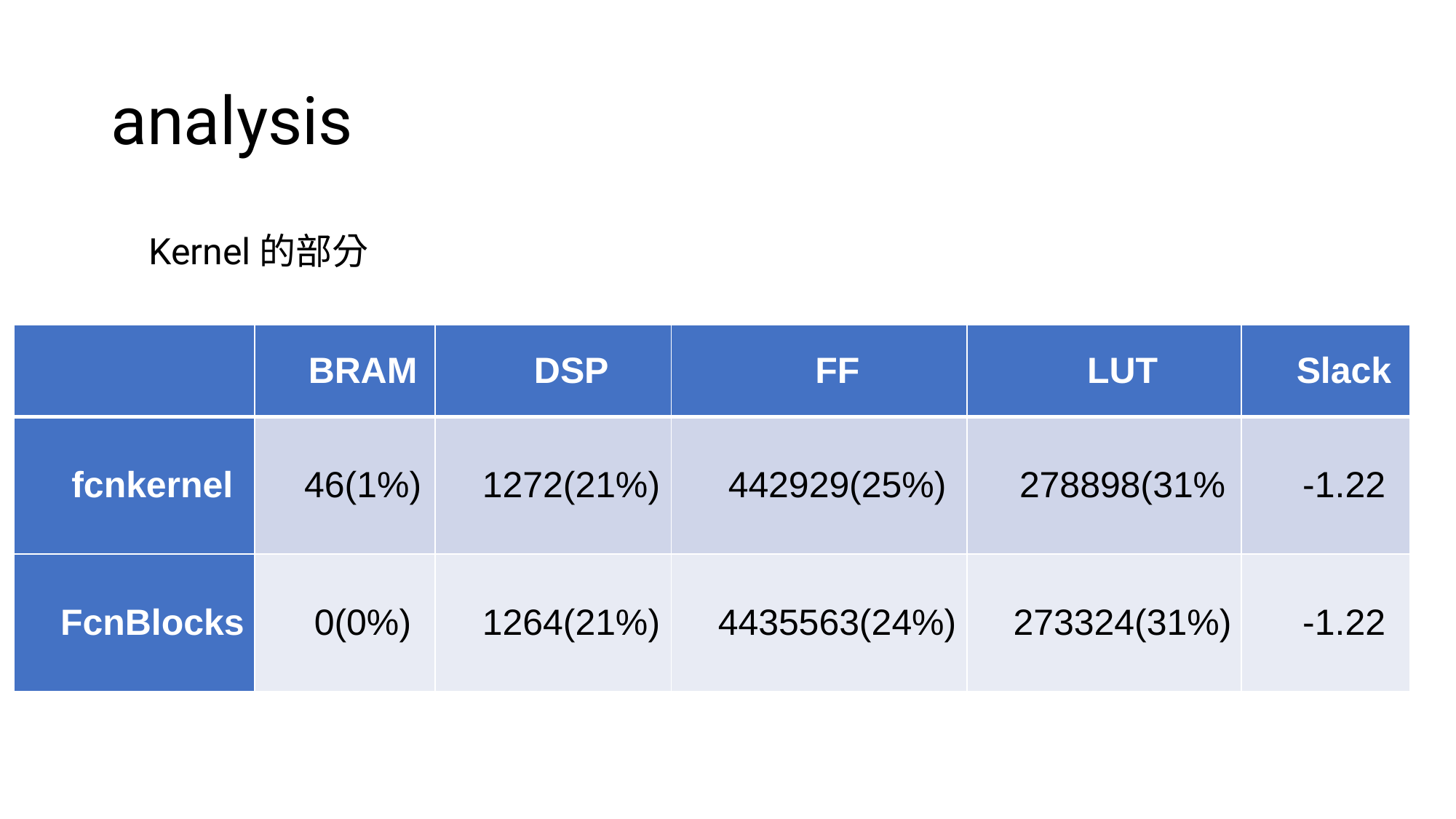

# analysis
Kernel的部分
|  | BRAM | DSP | FF | LUT | Slack |
| --- | --- | --- | --- | --- | --- |
| fcnkernel | 46(1%) | 1272(21%) | 442929(25%) | 278898(31% | -1.22 |
| FcnBlocks | 0(0%) | 1264(21%) | 4435563(24%) | 273324(31%) | -1.22 |